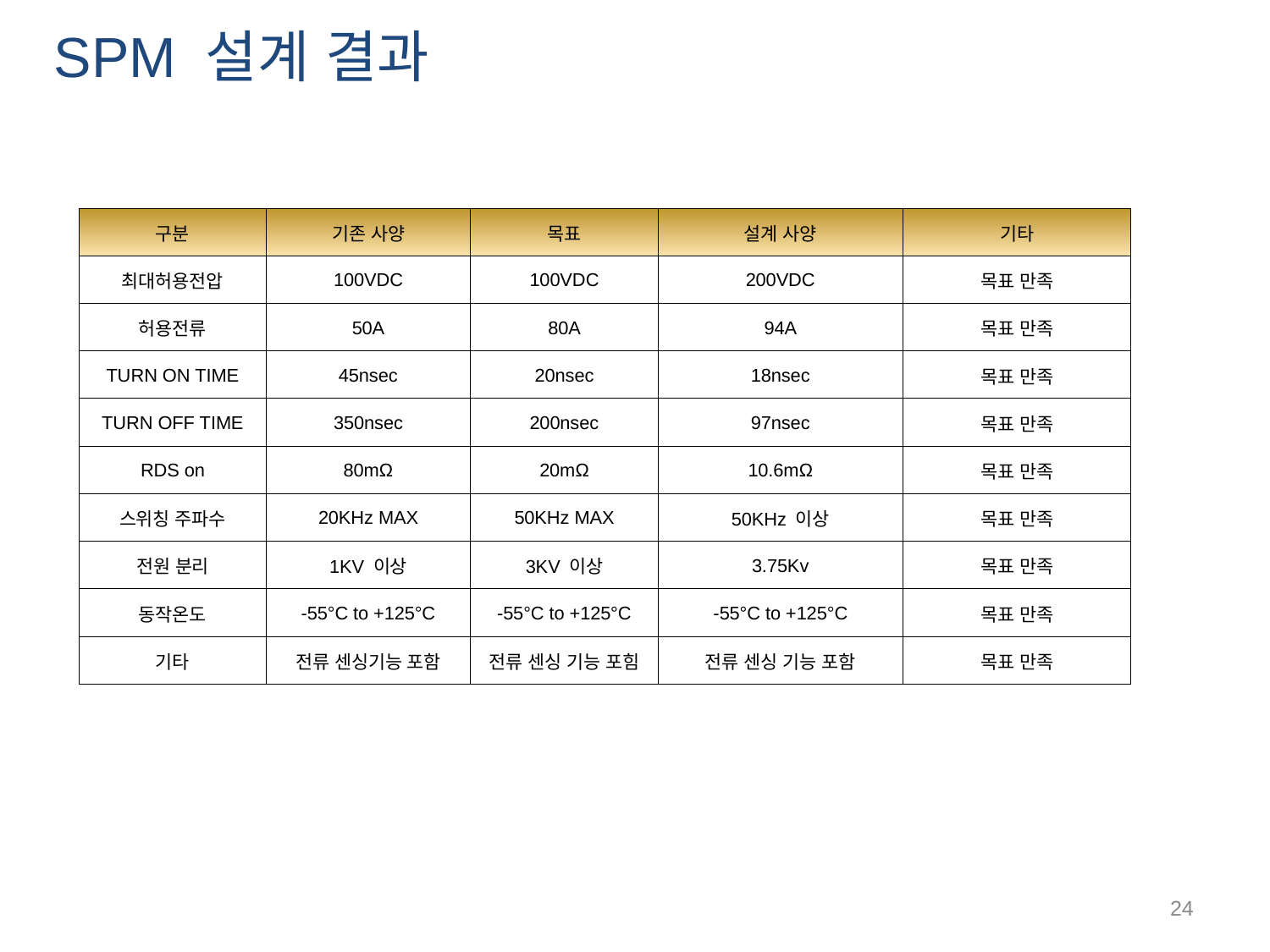

SPM 설계 결과
| 구분 | 기존 사양 | 목표 | 설계 사양 | 기타 |
| --- | --- | --- | --- | --- |
| 최대허용전압 | 100VDC | 100VDC | 200VDC | 목표 만족 |
| 허용전류 | 50A | 80A | 94A | 목표 만족 |
| TURN ON TIME | 45nsec | 20nsec | 18nsec | 목표 만족 |
| TURN OFF TIME | 350nsec | 200nsec | 97nsec | 목표 만족 |
| RDS on | 80mΩ | 20mΩ | 10.6mΩ | 목표 만족 |
| 스위칭 주파수 | 20KHz MAX | 50KHz MAX | 50KHz 이상 | 목표 만족 |
| 전원 분리 | 1KV 이상 | 3KV 이상 | 3.75Kv | 목표 만족 |
| 동작온도 | -55°C to +125°C | -55°C to +125°C | -55°C to +125°C | 목표 만족 |
| 기타 | 전류 센싱기능 포함 | 전류 센싱 기능 포힘 | 전류 센싱 기능 포함 | 목표 만족 |
24